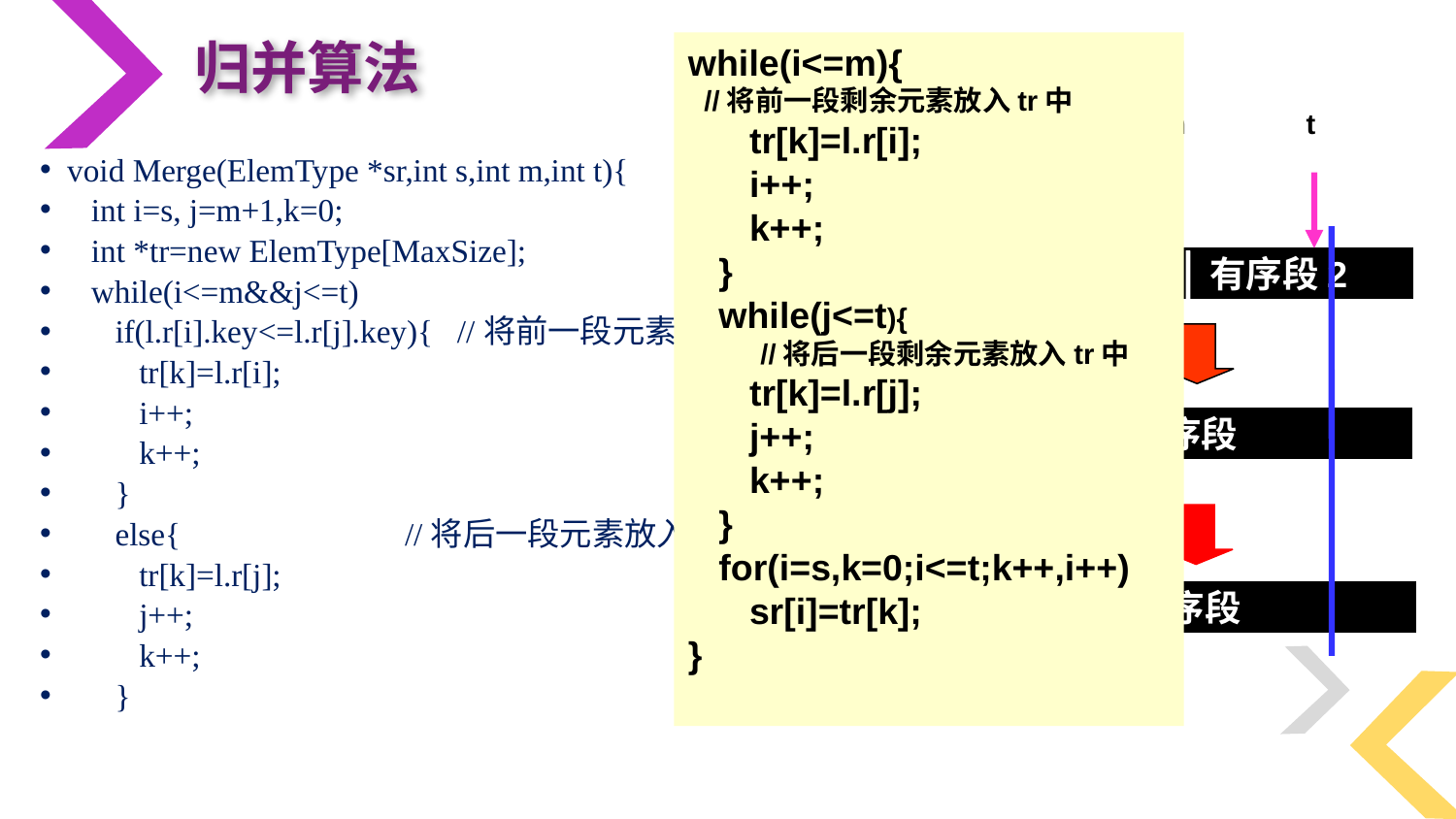

while(i<=m){
  //将前一段剩余元素放入tr中
      tr[k]=l.r[i];
      i++;
      k++;
   }
   while(j<=t){
         //将后一段剩余元素放入tr中
      tr[k]=l.r[j];
      j++;
      k++;
   }
   for(i=s,k=0;i<=t;k++,i++)
      sr[i]=tr[k];
}

归并算法
s              m               t
sr

          有序段1  有序段2

tr
有序段

sr
有序段
void Merge(ElemType *sr,int s,int m,int t){
   int i=s, j=m+1,k=0;
   int *tr=new ElemType[MaxSize];
   while(i<=m&&j<=t)
      if(l.r[i].key<=l.r[j].key){   //将前一段元素放入tr中
         tr[k]=l.r[i];
         i++;
         k++;
      }
      else{                            //将后一段元素放入tr中
         tr[k]=l.r[j];
         j++;
         k++;
      }